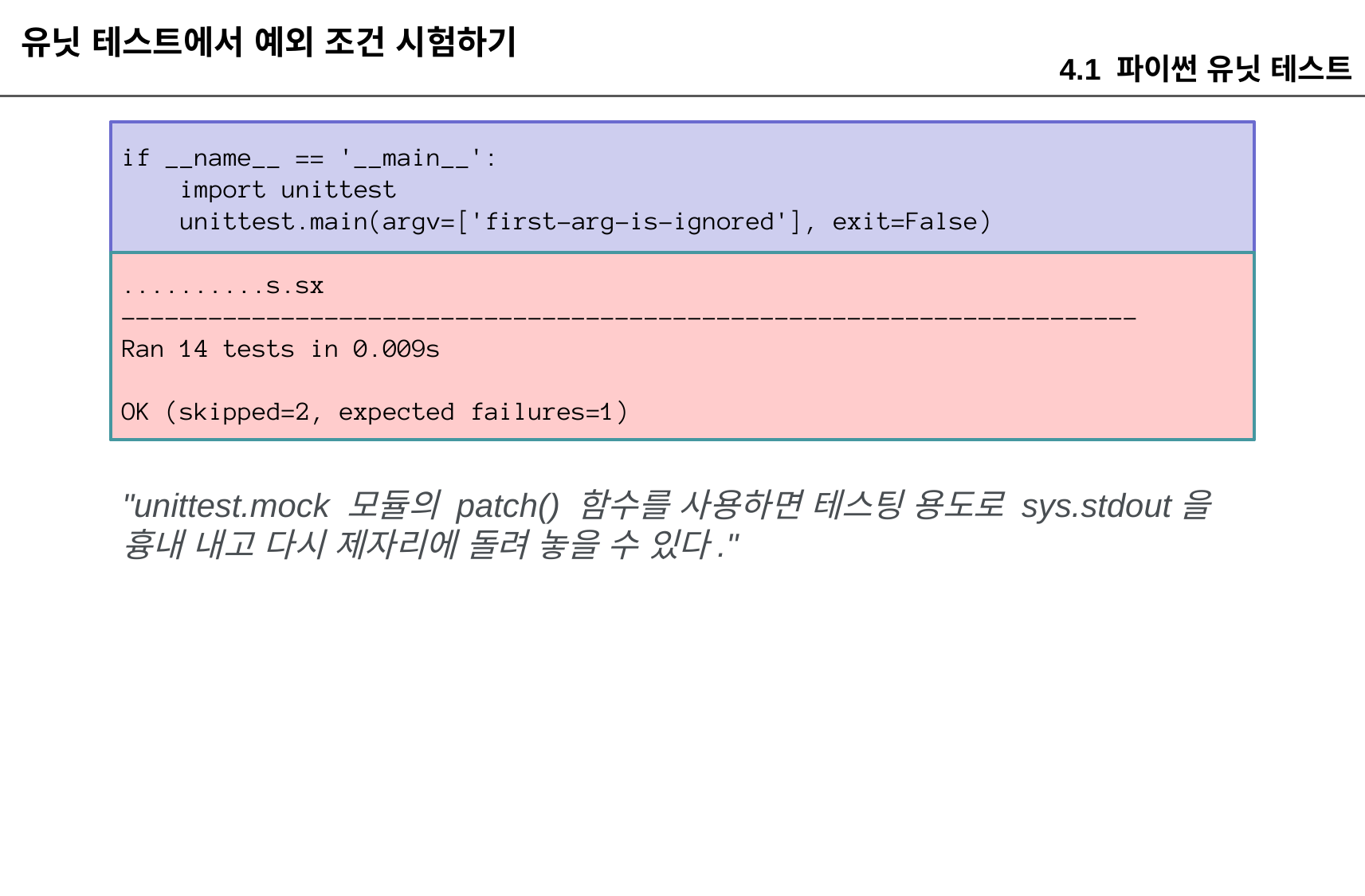

유닛 테스트에서 예외 조건 시험하기
4.1 파이썬 유닛 테스트
if __name__ == '__main__':
    import unittest
    unittest.main(argv=['first-arg-is-ignored'], exit=False)
..........s.sx
----------------------------------------------------------------------
Ran 14 tests in 0.009s

OK (skipped=2, expected failures=1)
"unittest.mock 모듈의 patch() 함수를 사용하면 테스팅 용도로 sys.stdout을 흉내 내고 다시 제자리에 돌려 놓을 수 있다."